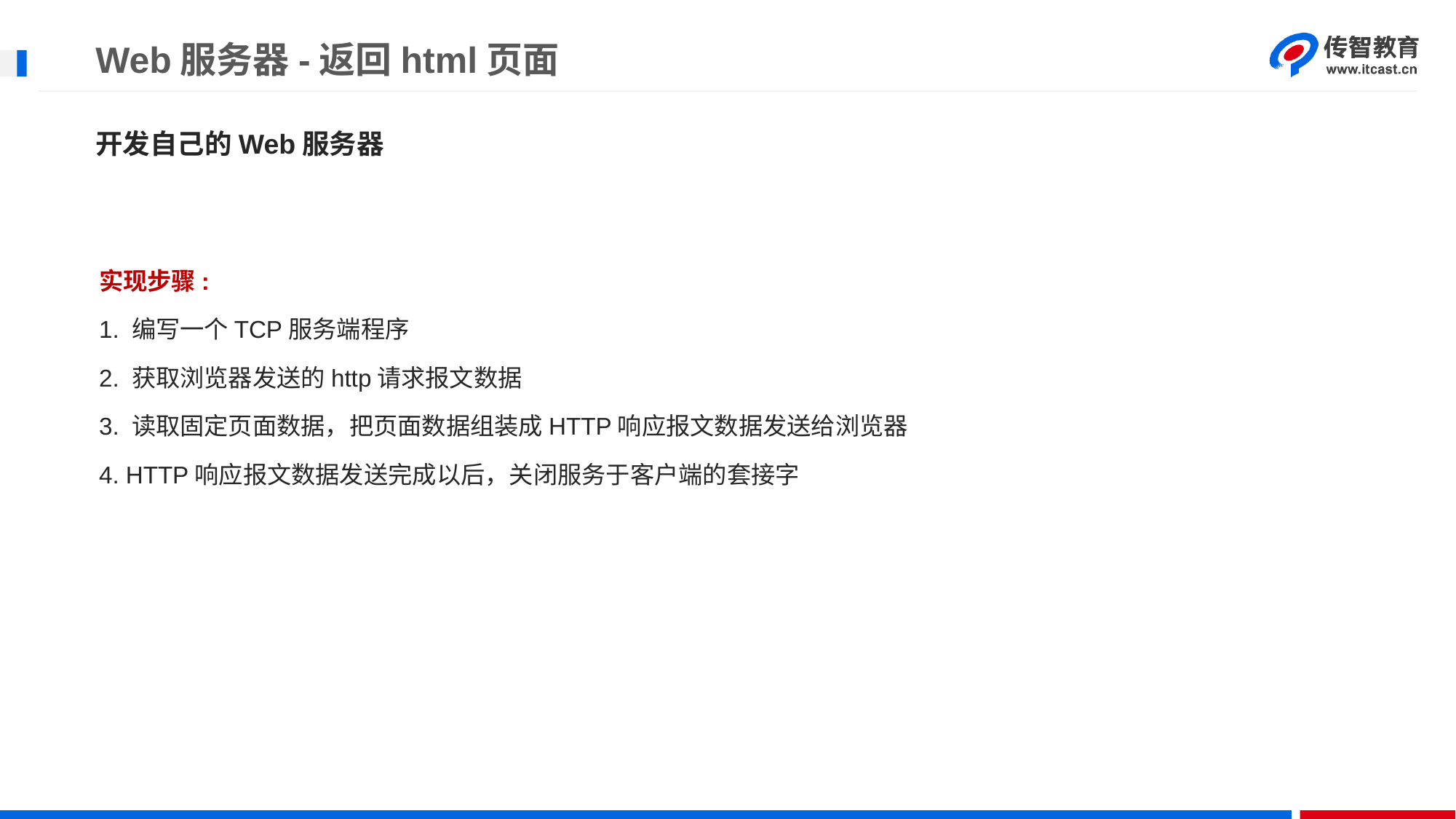

# Web服务器-返回html页面
开发自己的Web服务器
实现步骤:
1. 编写一个TCP服务端程序
2. 获取浏览器发送的http请求报文数据
3. 读取固定页面数据，把页面数据组装成HTTP响应报文数据发送给浏览器
4. HTTP响应报文数据发送完成以后，关闭服务于客户端的套接字